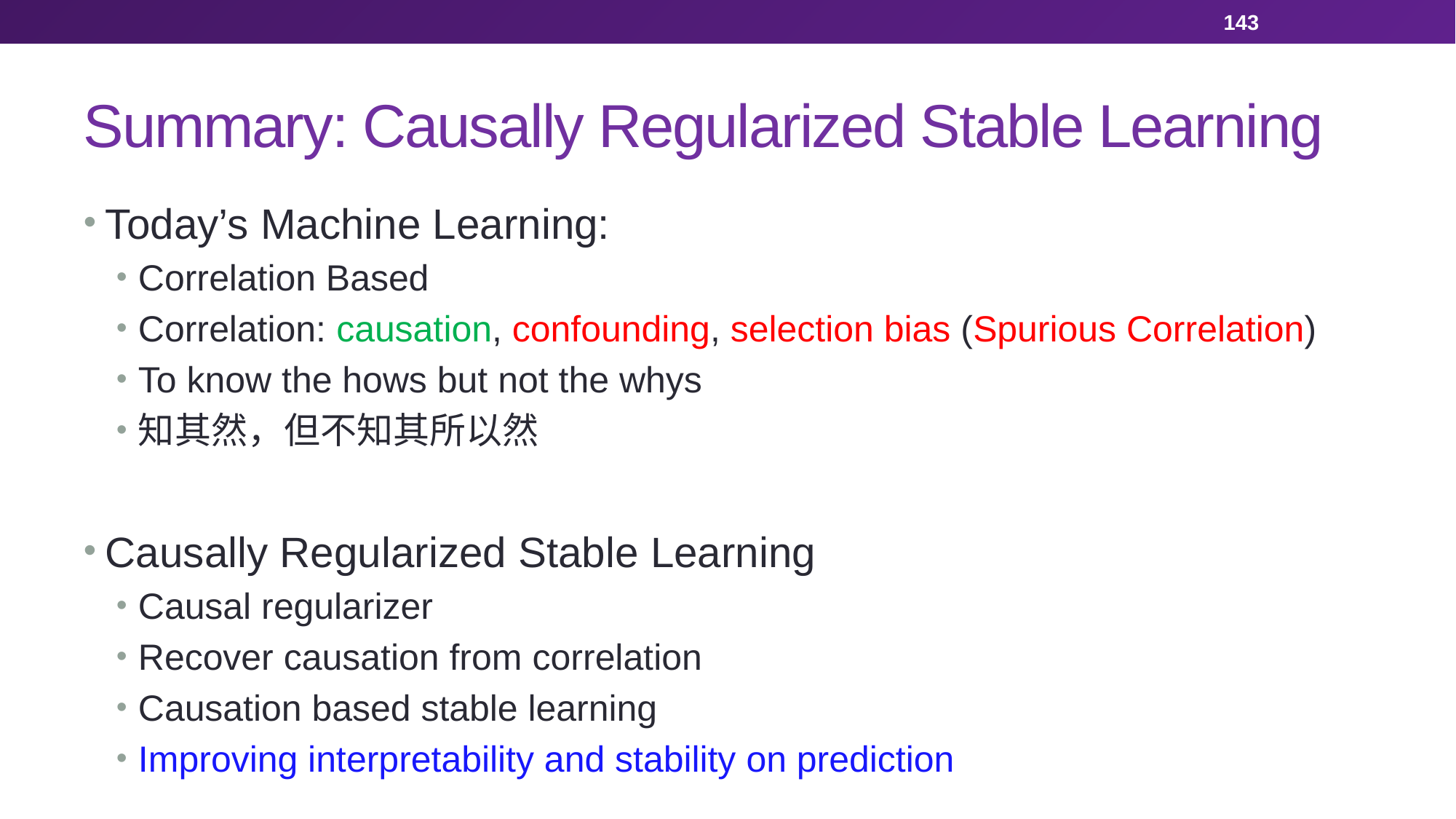

143
# Summary: Causally Regularized Stable Learning
Today’s Machine Learning:
Correlation Based
Correlation: causation, confounding, selection bias (Spurious Correlation)
To know the hows but not the whys
知其然，但不知其所以然

Causally Regularized Stable Learning
Causal regularizer
Recover causation from correlation
Causation based stable learning
Improving interpretability and stability on prediction